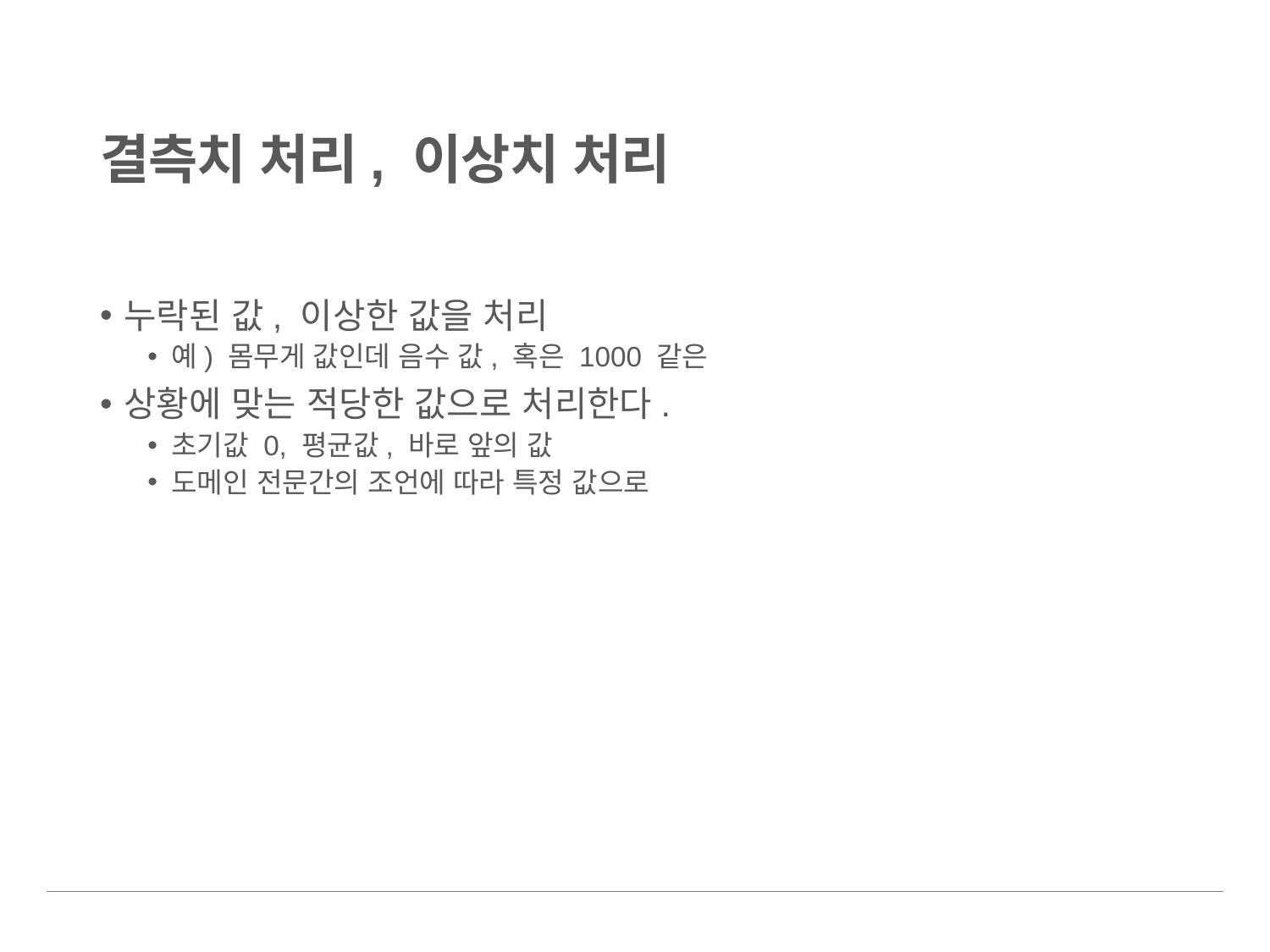

# 결측치 처리, 이상치 처리
누락된 값, 이상한 값을 처리
예) 몸무게 값인데 음수 값, 혹은 1000 같은
상황에 맞는 적당한 값으로 처리한다.
초기값 0, 평균값, 바로 앞의 값
도메인 전문간의 조언에 따라 특정 값으로